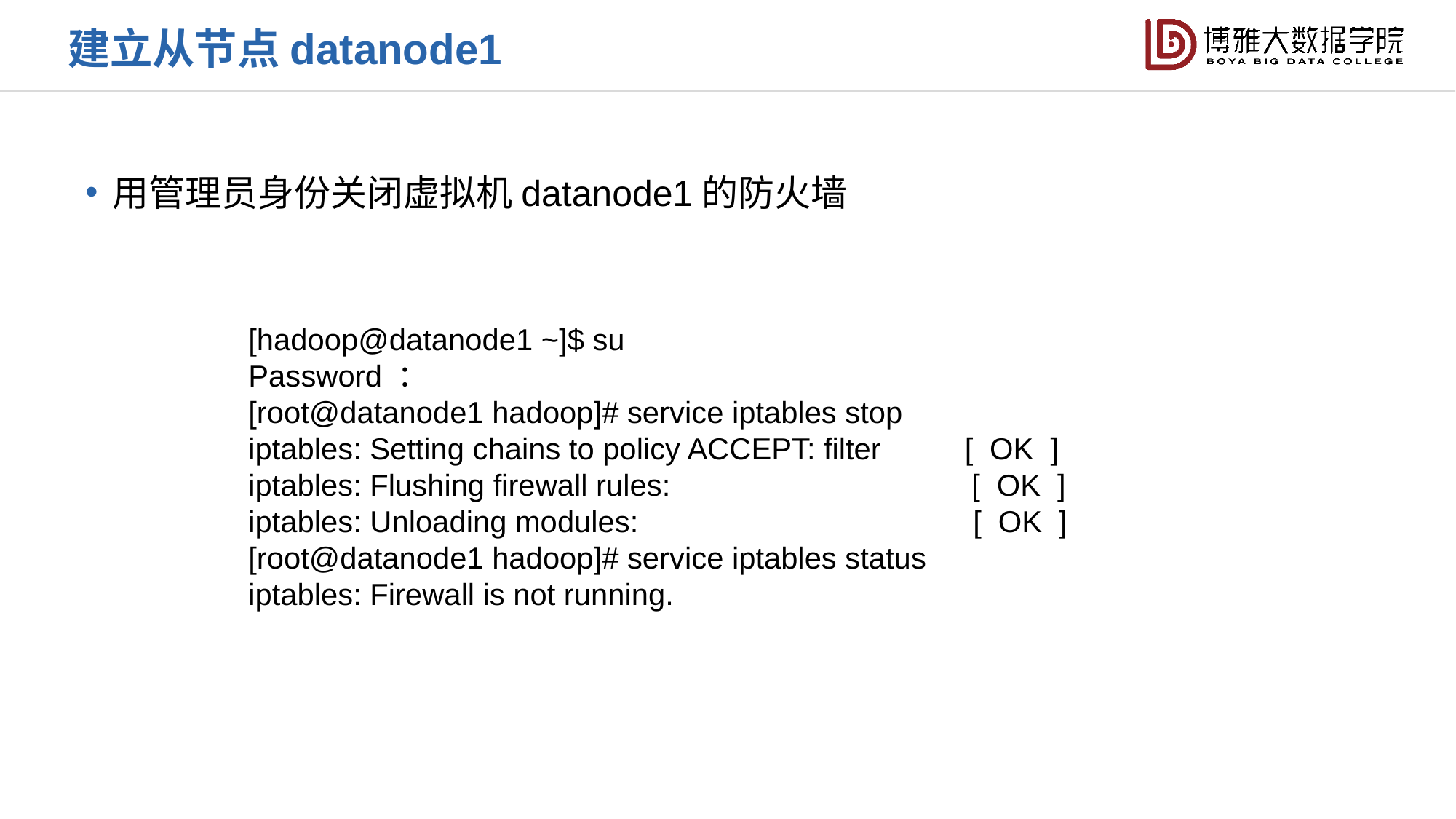

建立从节点datanode1
用管理员身份关闭虚拟机datanode1的防火墙
[hadoop@datanode1 ~]$ su
Password ：
[root@datanode1 hadoop]# service iptables stop
iptables: Setting chains to policy ACCEPT: filter          [  OK  ]
iptables: Flushing firewall rules:                                    [  OK  ]
iptables: Unloading modules:                                        [  OK  ] [root@datanode1 hadoop]# service iptables status
iptables: Firewall is not running.